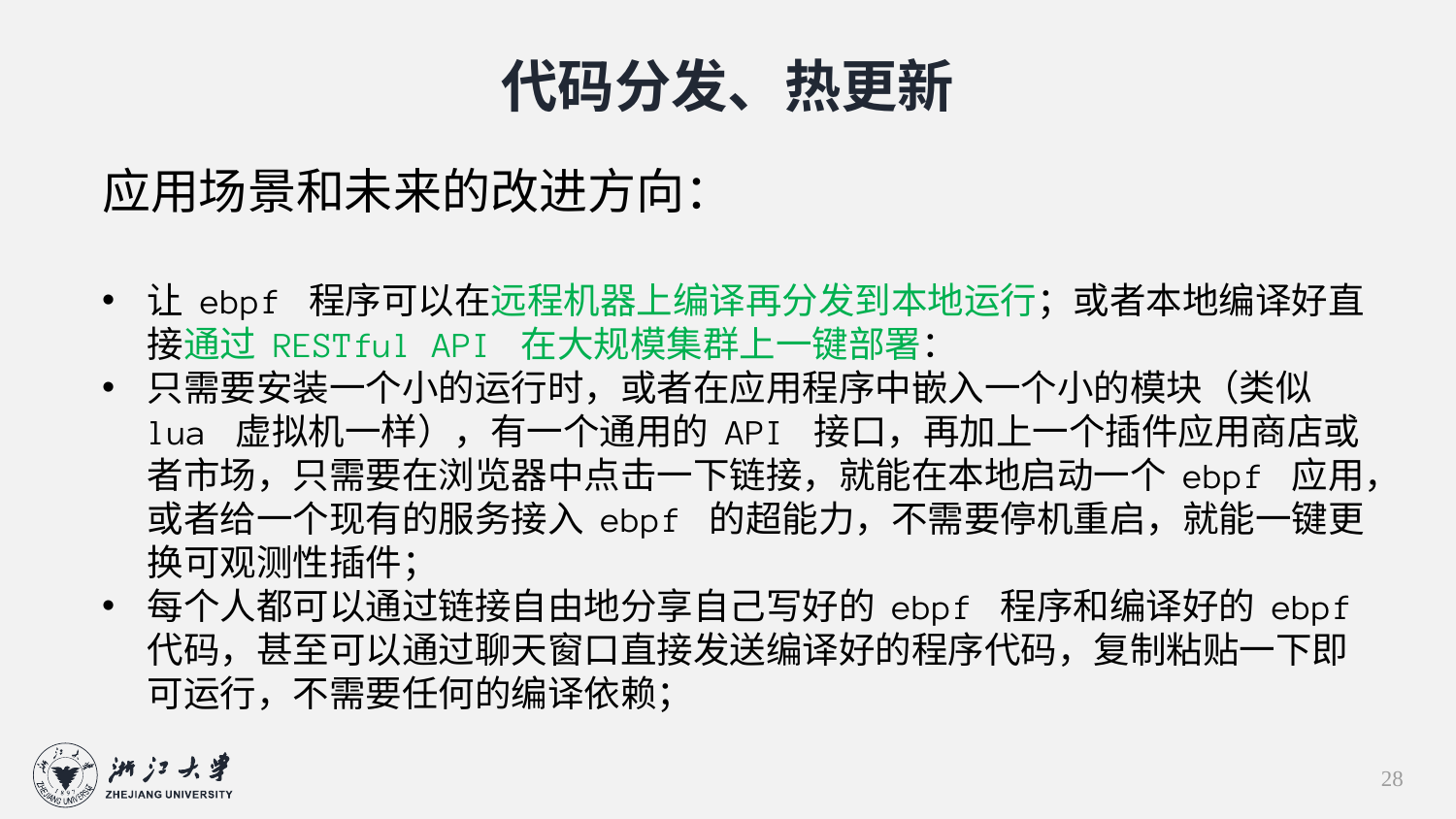

代码分发、热更新
应用场景和未来的改进方向：

让 ebpf 程序可以在远程机器上编译再分发到本地运行；或者本地编译好直接通过 RESTful API 在大规模集群上一键部署：
只需要安装一个小的运行时，或者在应用程序中嵌入一个小的模块（类似 lua 虚拟机一样），有一个通用的 API 接口，再加上一个插件应用商店或者市场，只需要在浏览器中点击一下链接，就能在本地启动一个 ebpf 应用，或者给一个现有的服务接入 ebpf 的超能力，不需要停机重启，就能一键更换可观测性插件；
每个人都可以通过链接自由地分享自己写好的 ebpf 程序和编译好的 ebpf 代码，甚至可以通过聊天窗口直接发送编译好的程序代码，复制粘贴一下即可运行，不需要任何的编译依赖；

28